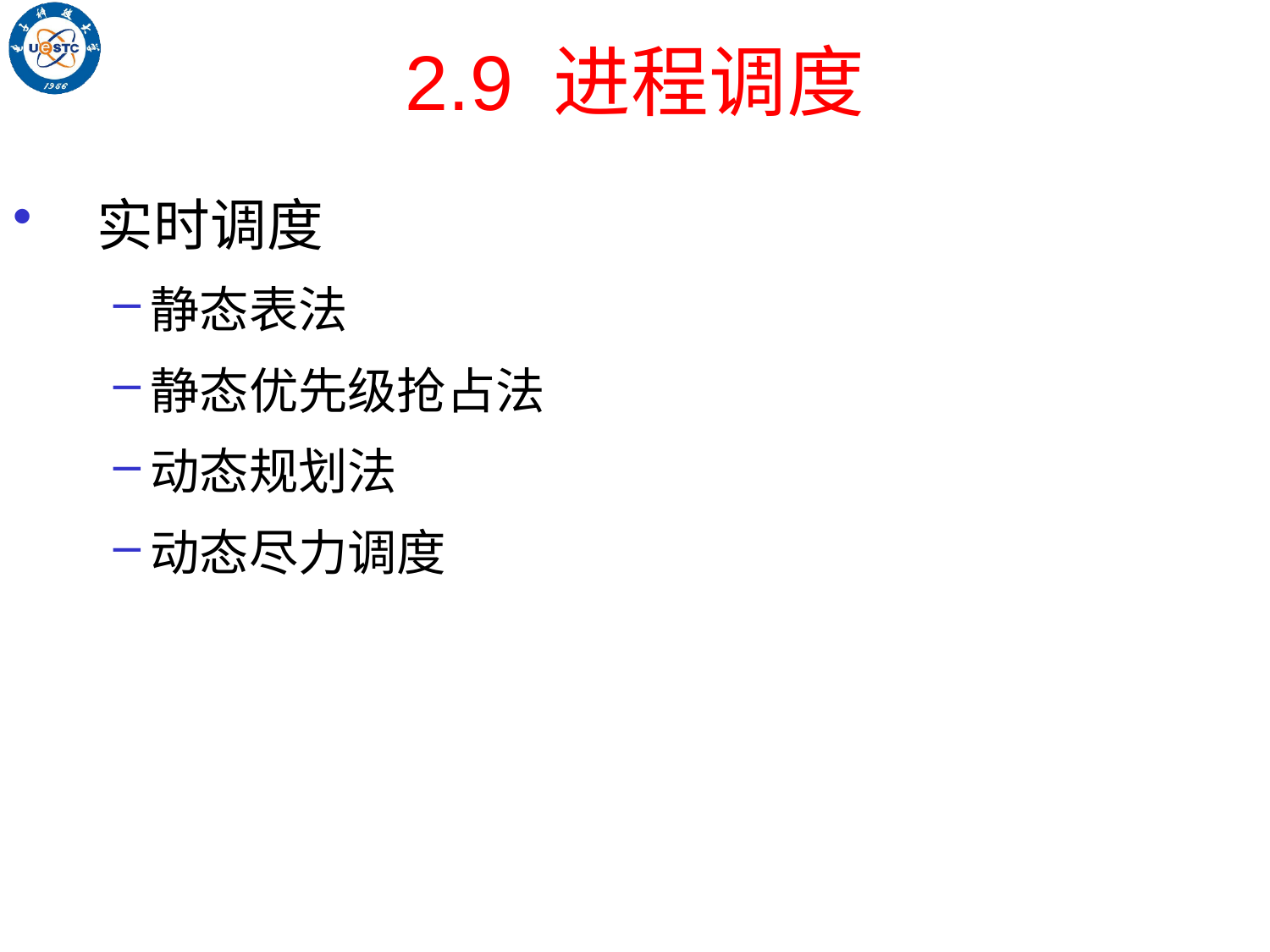

# 2.9 进程调度
实时调度
静态表法
静态优先级抢占法
动态规划法
动态尽力调度